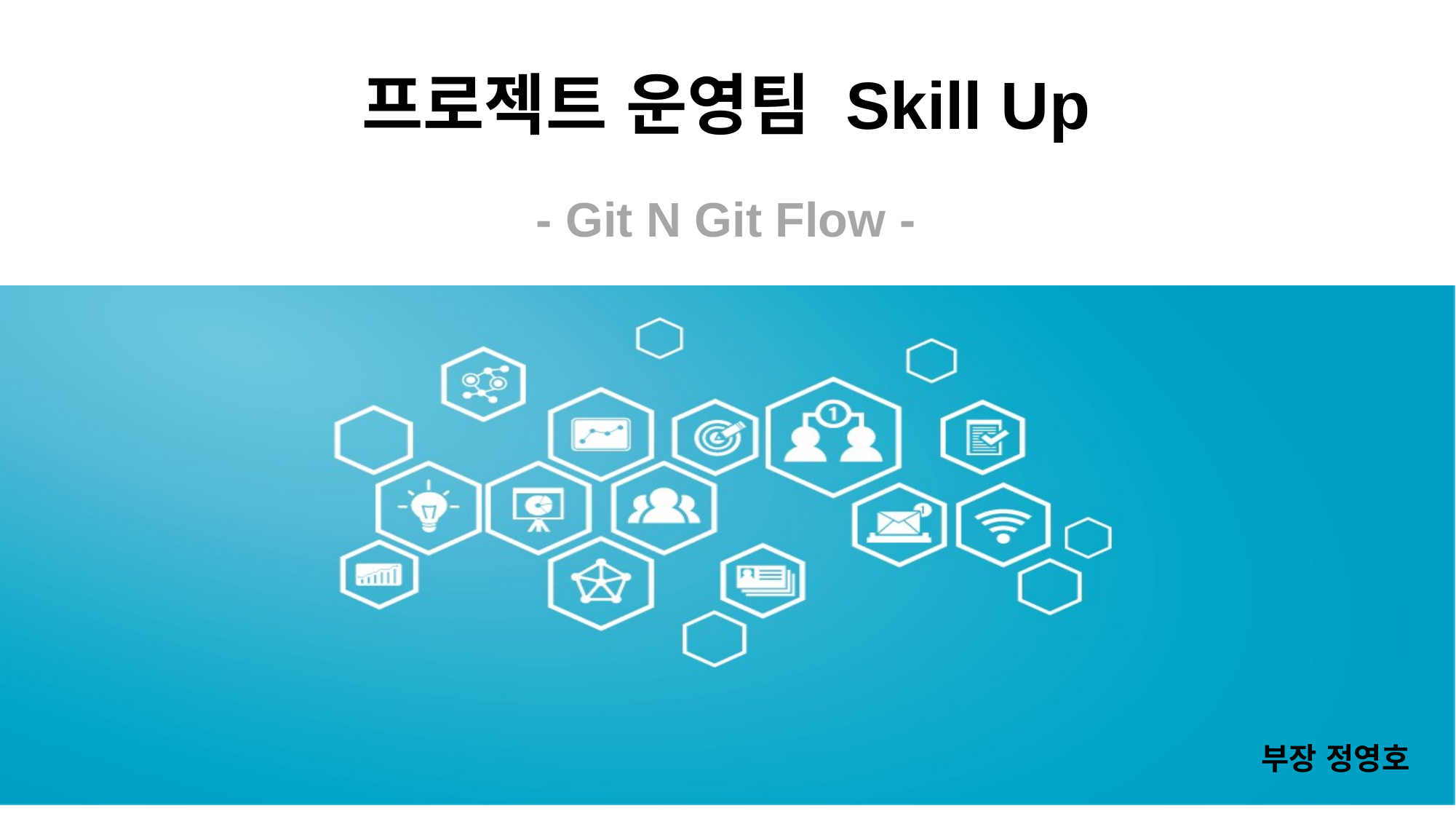

프로젝트 운영팀 Skill Up
- Git N Git Flow -

부장 정영호